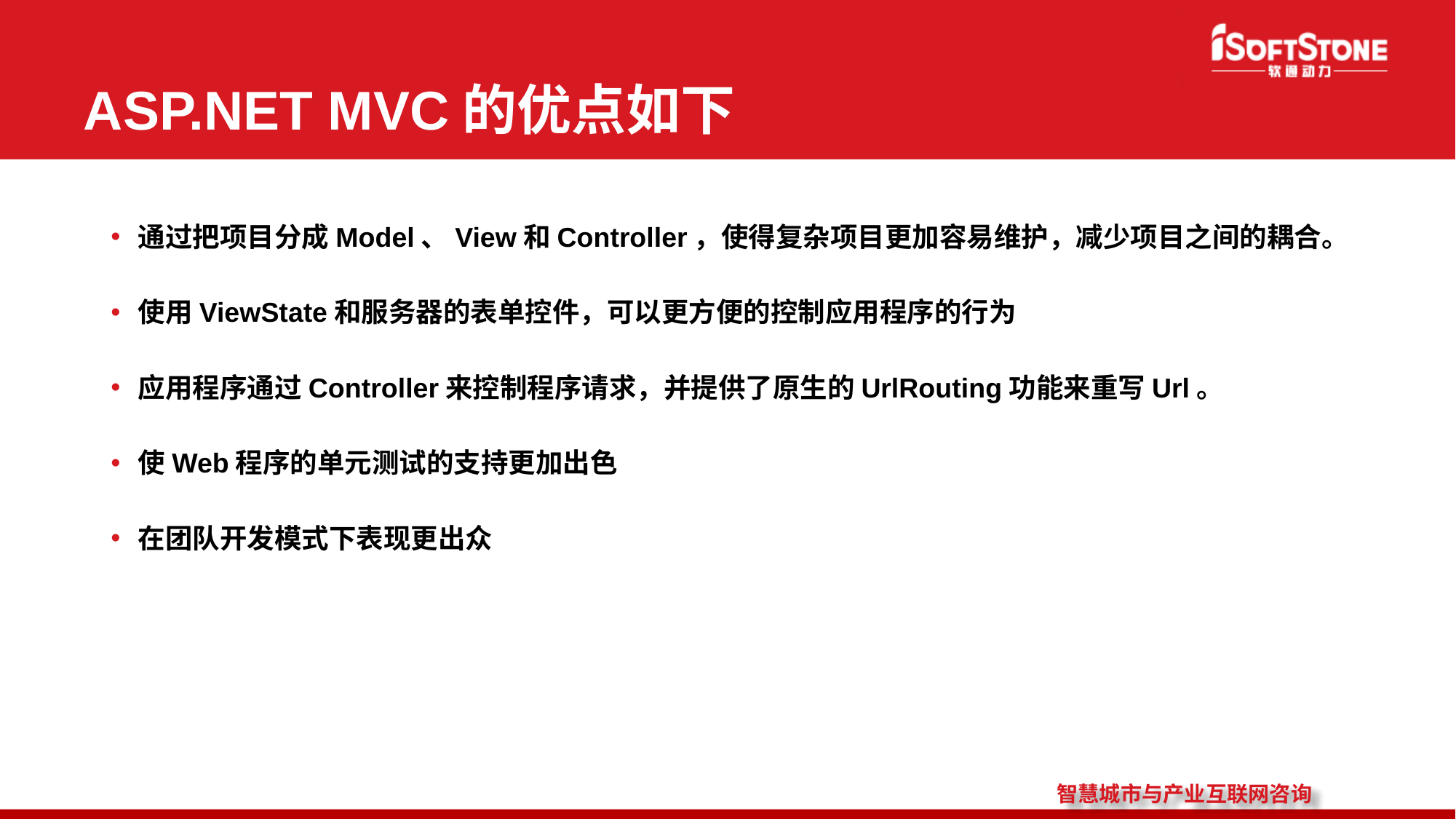

# ASP.NET MVC的优点如下
通过把项目分成Model、View和Controller，使得复杂项目更加容易维护，减少项目之间的耦合。

使用ViewState和服务器的表单控件，可以更方便的控制应用程序的行为

应用程序通过Controller来控制程序请求，并提供了原生的UrlRouting功能来重写Url。

使Web程序的单元测试的支持更加出色

在团队开发模式下表现更出众